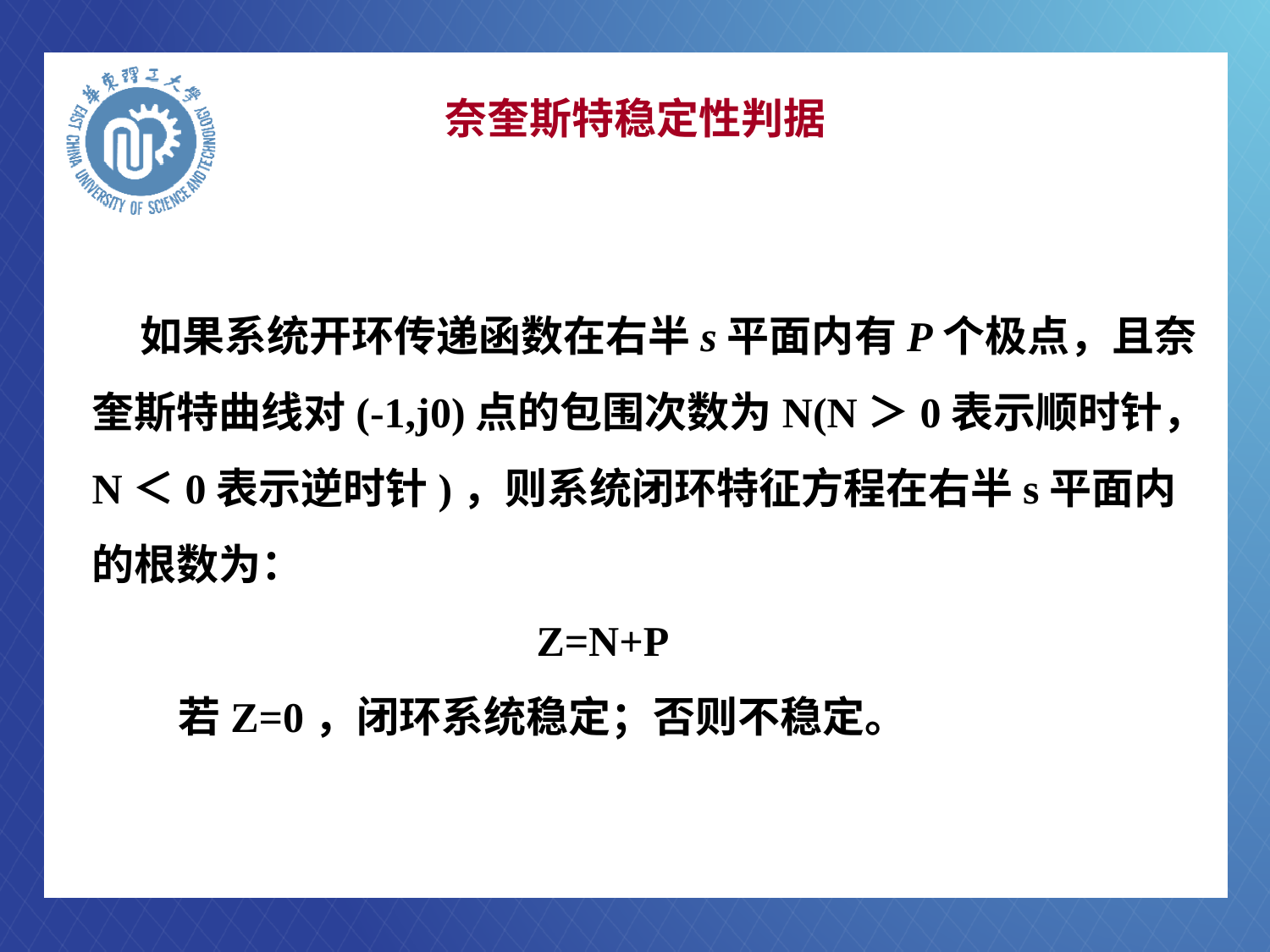

# 奈奎斯特稳定性判据
    如果系统开环传递函数在右半s平面内有P个极点，且奈奎斯特曲线对(-1,j0)点的包围次数为N(N＞0表示顺时针，N＜0表示逆时针)，则系统闭环特征方程在右半s平面内的根数为：
                                          Z=N+P
        若Z=0，闭环系统稳定；否则不稳定。